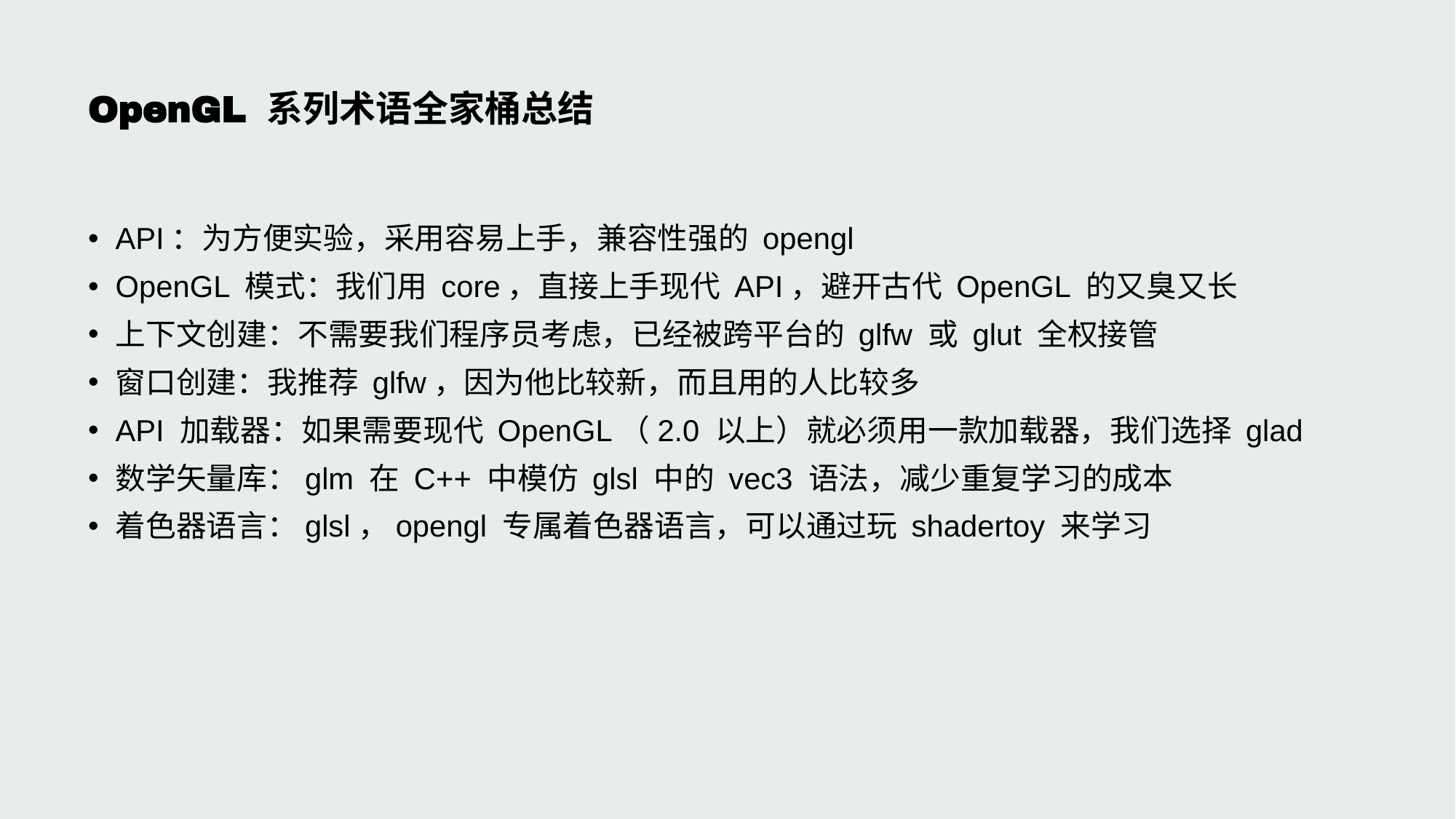

# OpenGL 系列术语全家桶总结
API：为方便实验，采用容易上手，兼容性强的 opengl
OpenGL 模式：我们用 core，直接上手现代 API，避开古代 OpenGL 的又臭又长
上下文创建：不需要我们程序员考虑，已经被跨平台的 glfw 或 glut 全权接管
窗口创建：我推荐 glfw，因为他比较新，而且用的人比较多
API 加载器：如果需要现代 OpenGL（2.0 以上）就必须用一款加载器，我们选择 glad
数学矢量库：glm 在 C++ 中模仿 glsl 中的 vec3 语法，减少重复学习的成本
着色器语言：glsl，opengl 专属着色器语言，可以通过玩 shadertoy 来学习